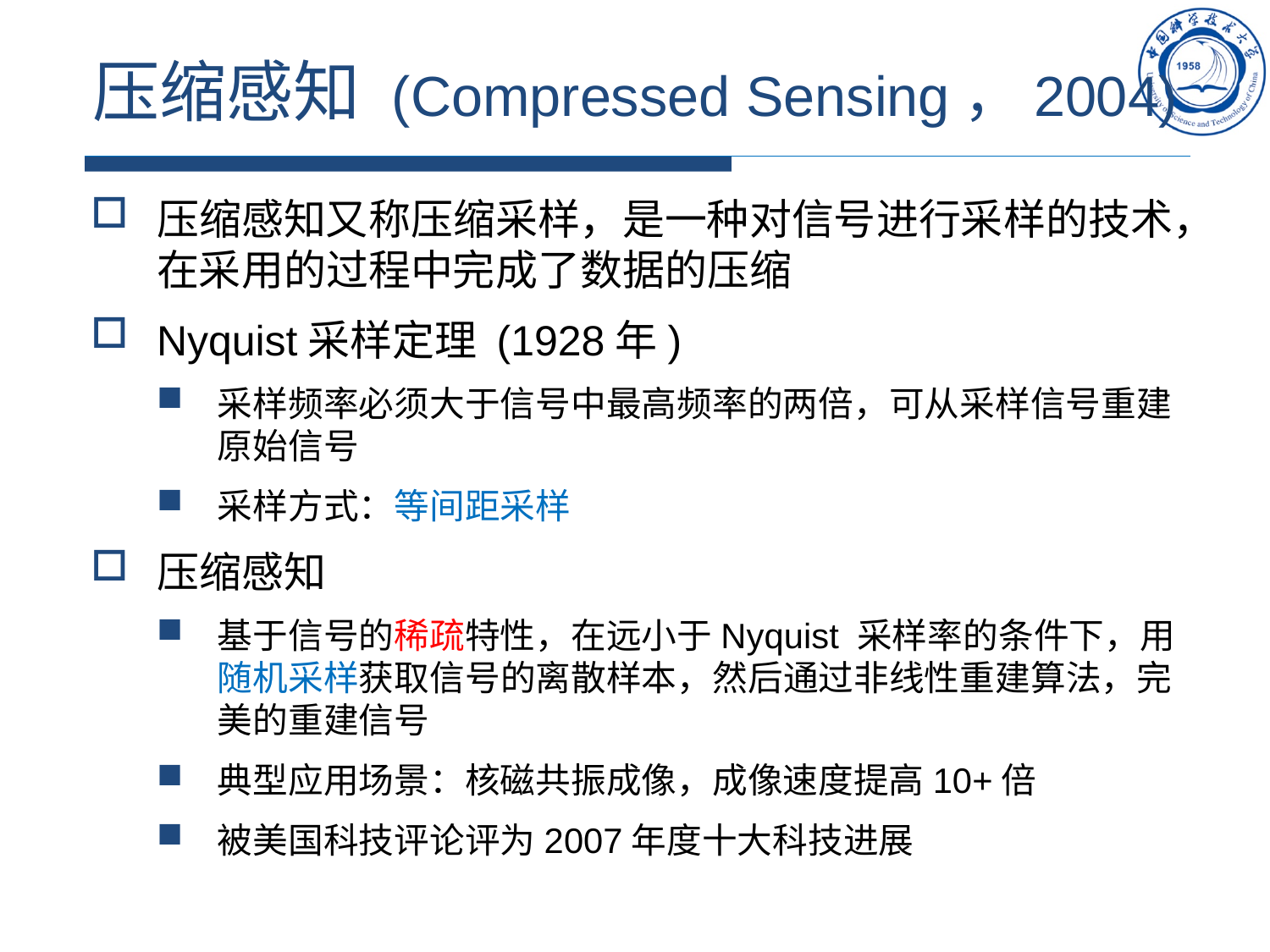

# 压缩感知 (Compressed Sensing，2004)
压缩感知又称压缩采样，是一种对信号进行采样的技术，在采用的过程中完成了数据的压缩
Nyquist采样定理 (1928年)
采样频率必须大于信号中最高频率的两倍，可从采样信号重建原始信号
采样方式：等间距采样
压缩感知
基于信号的稀疏特性，在远小于Nyquist 采样率的条件下，用随机采样获取信号的离散样本，然后通过非线性重建算法，完美的重建信号
典型应用场景：核磁共振成像，成像速度提高10+倍
被美国科技评论评为2007年度十大科技进展